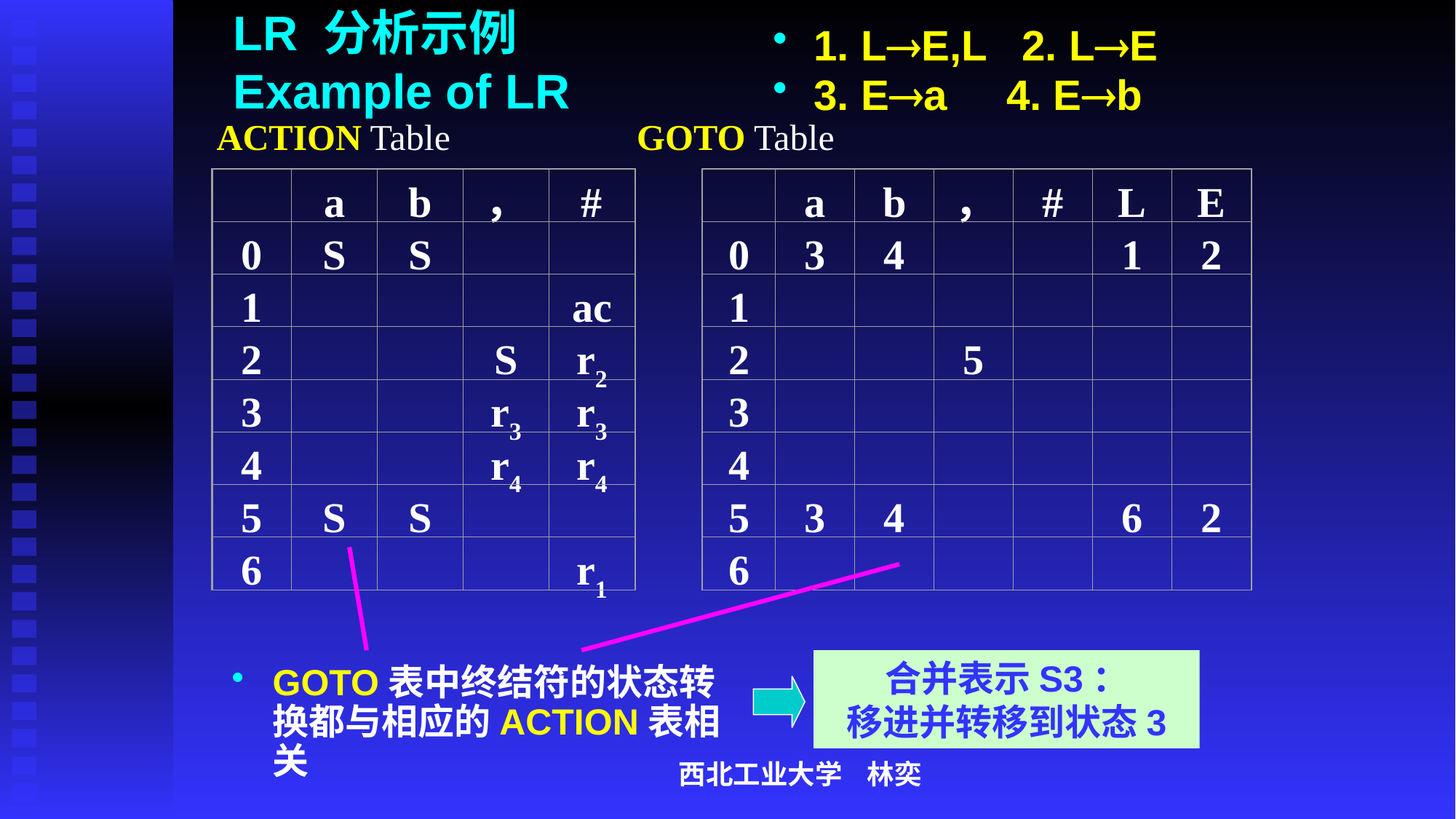

# LR 分析示例 Example of LR
1. L→E,L   2. L→E
3. E→a     4. E→b
ACTION Table
GOTO Table

a

b

，

#

0

S

S

1

ac

2

S

r2

3

r3

r3

4

r4

r4

5

S

S

6

r1

a

b

，

#

L

E

0

3

4

1

2

1

2

5

3

4

5

3

4

6

2

6

合并表示S3：
移进并转移到状态3
GOTO表中终结符的状态转换都与相应的ACTION表相关

西北工业大学    林奕
104